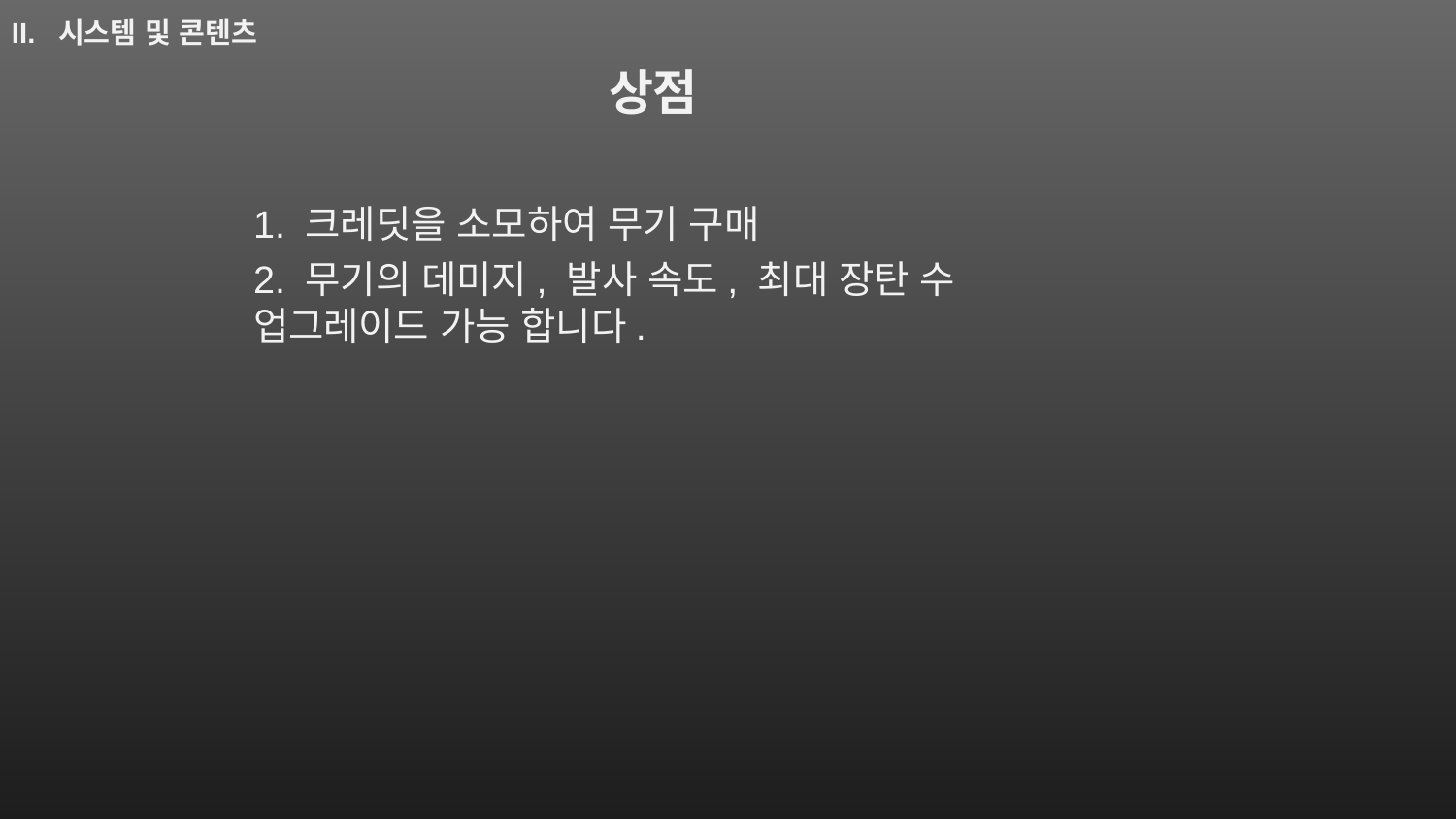

II.  시스템 및 콘텐츠

 상점
1. 크레딧을 소모하여 무기 구매
2. 무기의 데미지, 발사 속도, 최대 장탄 수 업그레이드 가능 합니다.